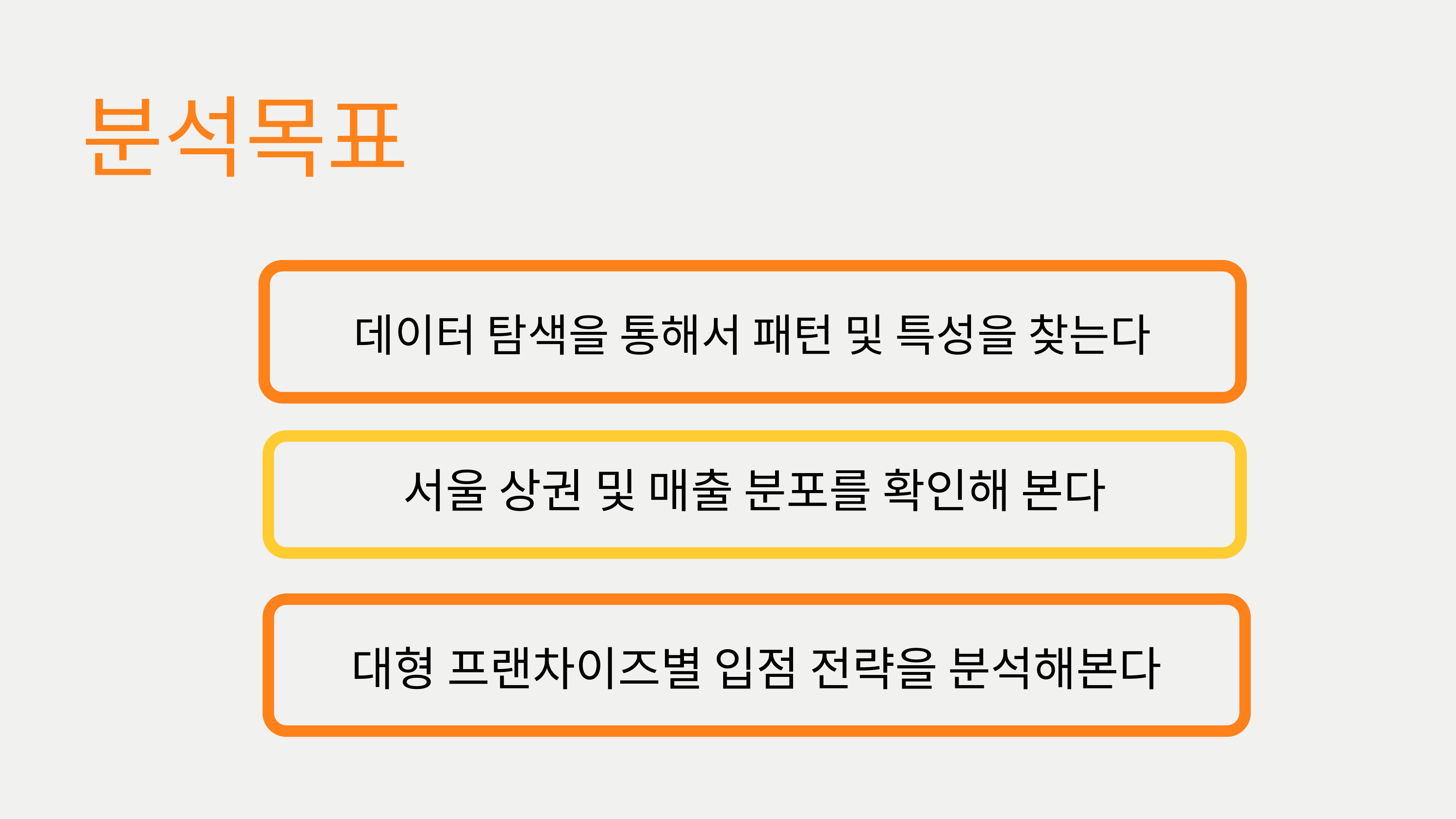

분석목표

데이터 탐색을 통해서 패턴 및 특성을 찾는다

서울 상권 및 매출 분포를 확인해 본다

대형 프랜차이즈별 입점 전략을 분석해본다